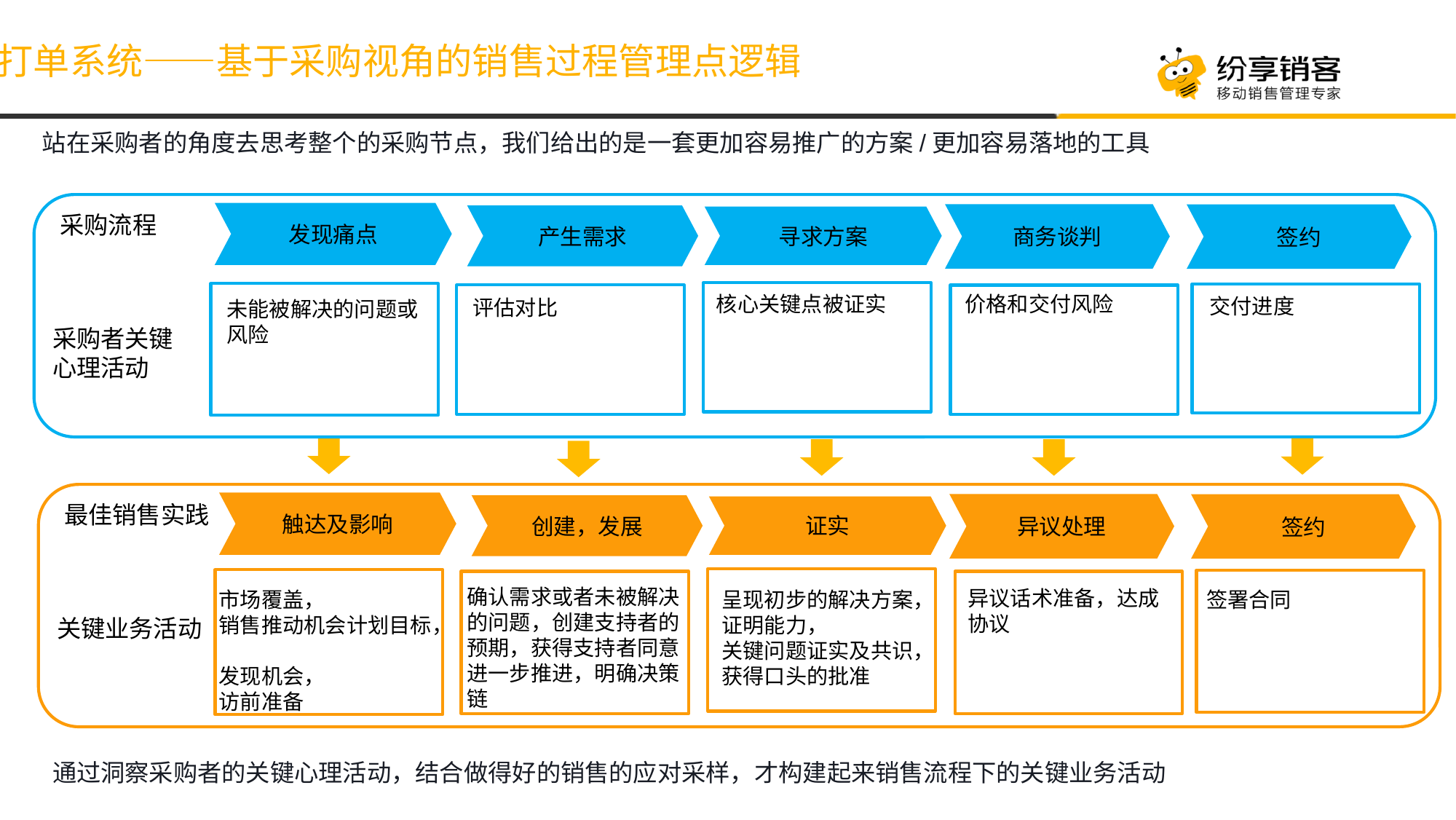

打单系统——基于采购视角的销售过程管理点逻辑
站在采购者的角度去思考整个的采购节点，我们给出的是一套更加容易推广的方案/更加容易落地的工具

发现痛点
商务谈判
采购流程
产生需求
寻求方案

采购者关键
心理活动
签约

价格和交付风险
核心关键点被证实
交付进度
评估对比
未能被解决的问题或风险

触达及影响
异议处理
签约
最佳销售实践
创建，发展
证实

确认需求或者未被解决的问题，创建支持者的预期，获得支持者同意进一步推进，明确决策链
异议话术准备，达成协议
市场覆盖，
销售推动机会计划目标，
发现机会，
访前准备
呈现初步的解决方案，证明能力，
关键问题证实及共识，
获得口头的批准
签署合同
关键业务活动
通过洞察采购者的关键心理活动，结合做得好的销售的应对采样，才构建起来销售流程下的关键业务活动